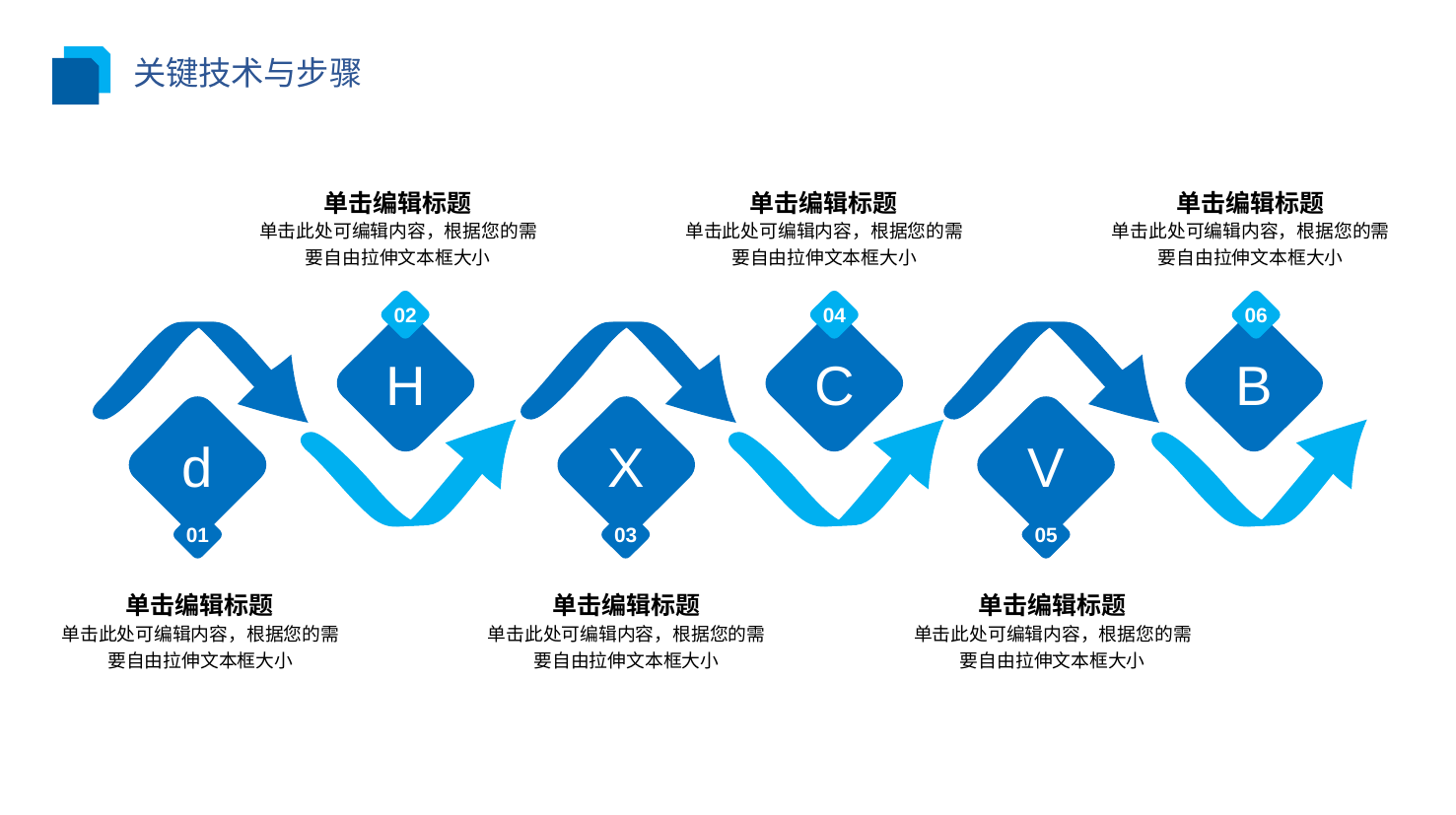

关键技术与步骤

单击编辑标题
单击此处可编辑内容，根据您的需要自由拉伸文本框大小
单击编辑标题
单击此处可编辑内容，根据您的需要自由拉伸文本框大小
单击编辑标题
单击此处可编辑内容，根据您的需要自由拉伸文本框大小
02
04
06
H
C
B

d
X
V

01
03
05
单击编辑标题
单击此处可编辑内容，根据您的需要自由拉伸文本框大小
单击编辑标题
单击此处可编辑内容，根据您的需要自由拉伸文本框大小
单击编辑标题
单击此处可编辑内容，根据您的需要自由拉伸文本框大小